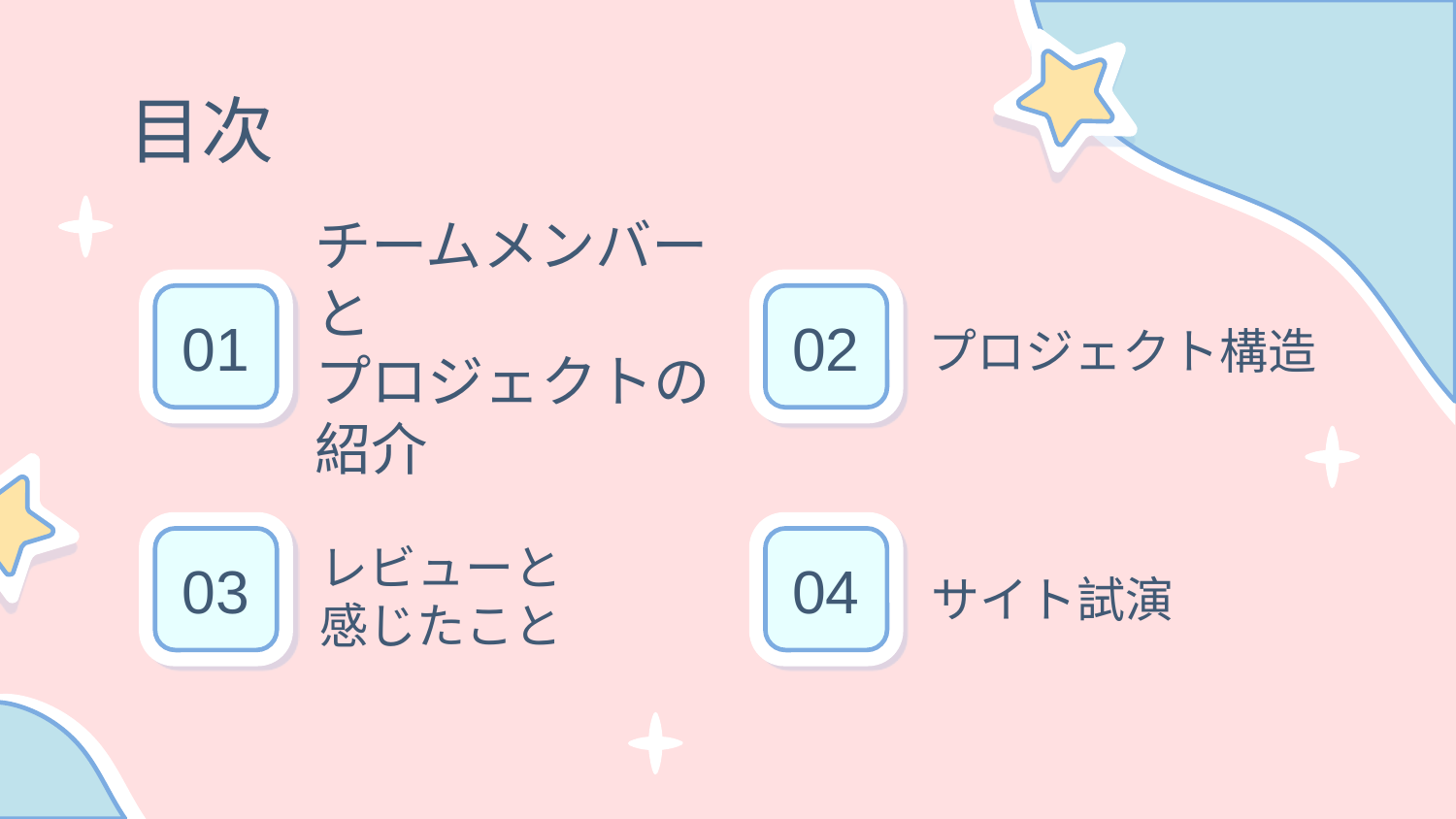

# 目次

01
02
チームメンバーと
プロジェクトの紹介
プロジェクト構造

03
04
レビューと
感じたこと
サイト試演